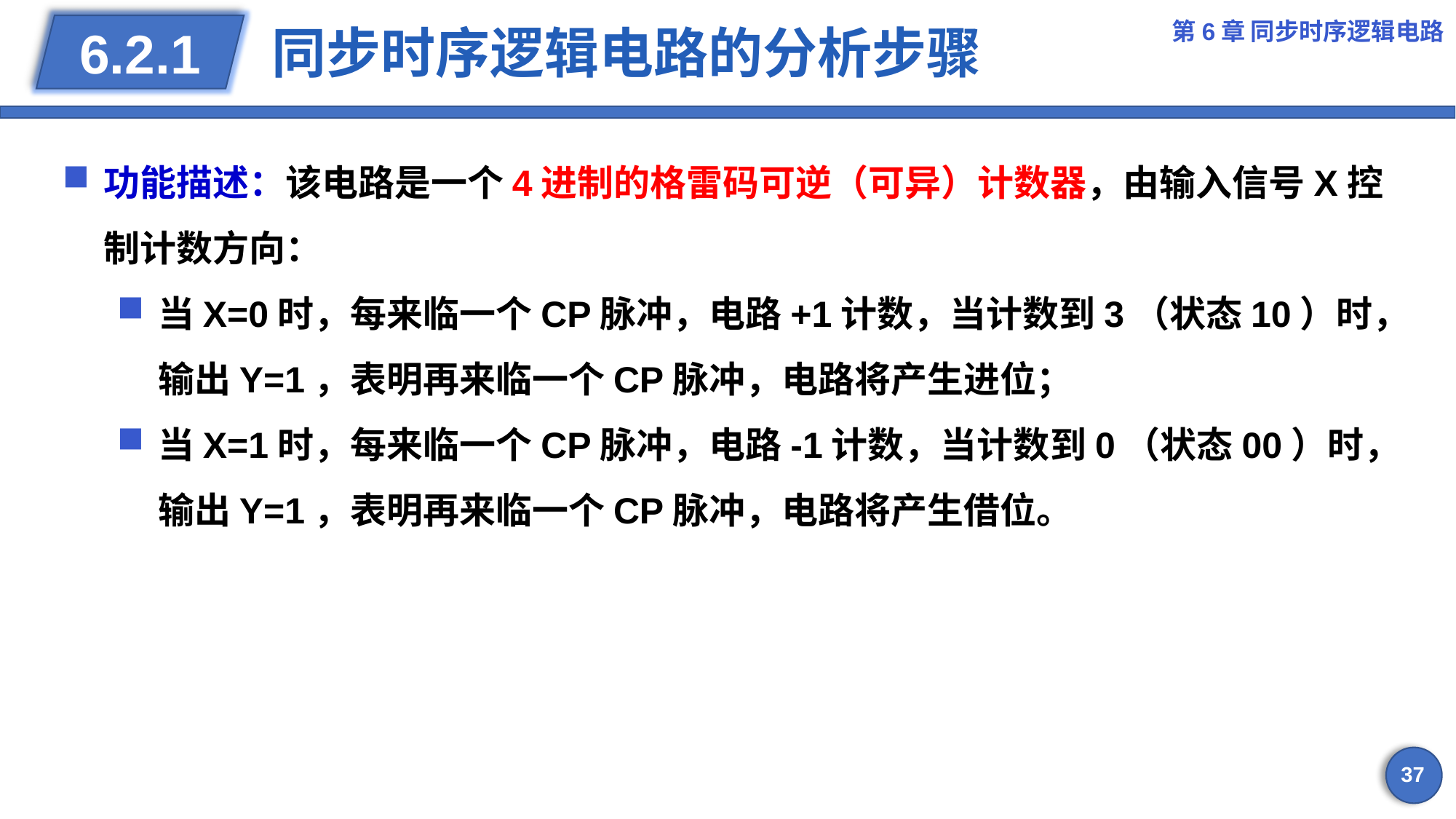

第6章 同步时序逻辑电路
# 同步时序逻辑电路的分析步骤
6.2.1
功能描述：该电路是一个4进制的格雷码可逆（可异）计数器，由输入信号X控制计数方向：
当X=0时，每来临一个CP脉冲，电路+1计数，当计数到3（状态10）时，输出Y=1，表明再来临一个CP脉冲，电路将产生进位；
当X=1时，每来临一个CP脉冲，电路-1计数，当计数到0（状态00）时，输出Y=1，表明再来临一个CP脉冲，电路将产生借位。
37